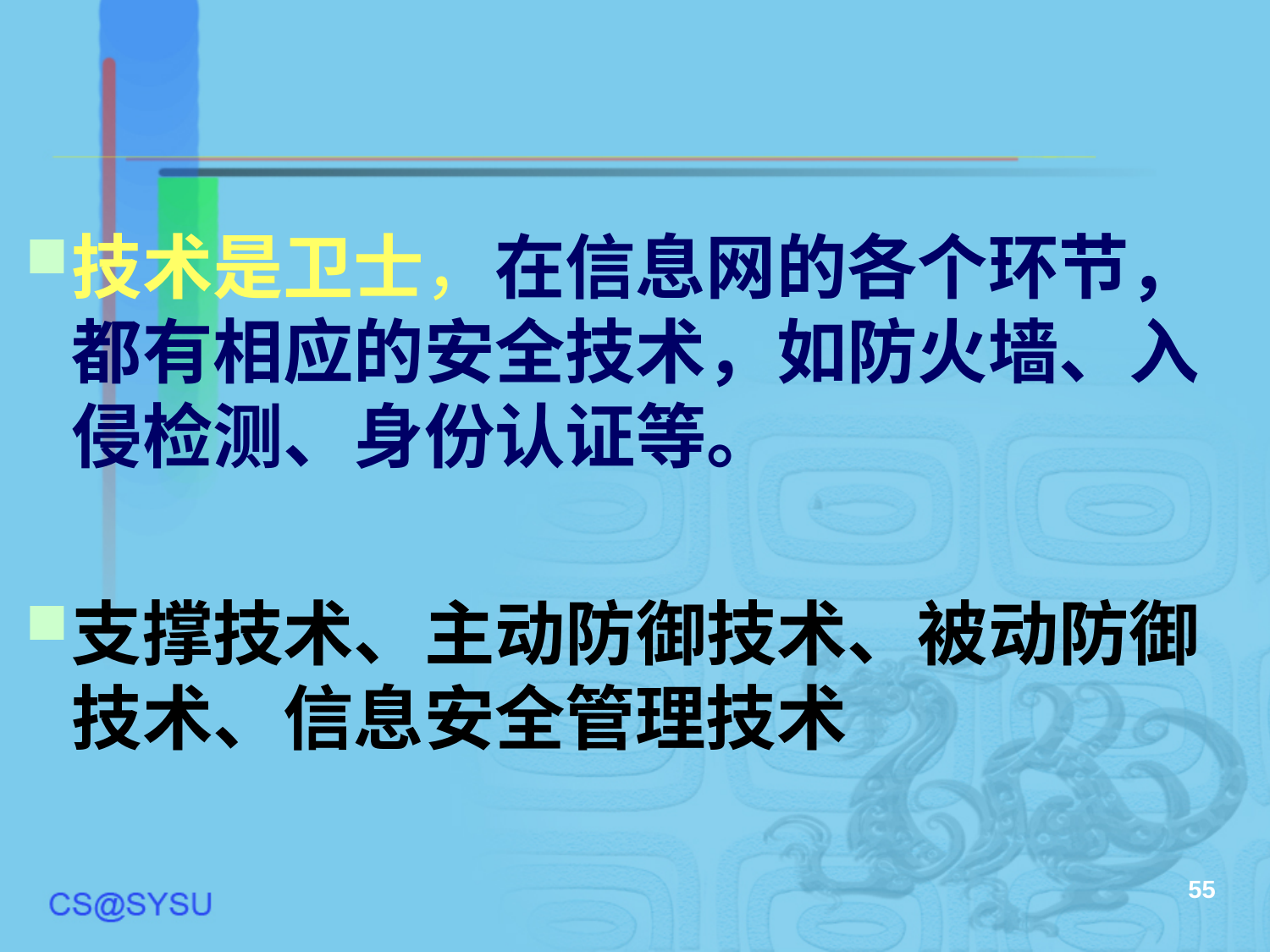

# 技术是卫士，在信息网的各个环节，都有相应的安全技术，如防火墙、入侵检测、身份认证等。

支撑技术、主动防御技术、被动防御技术、信息安全管理技术

55
55